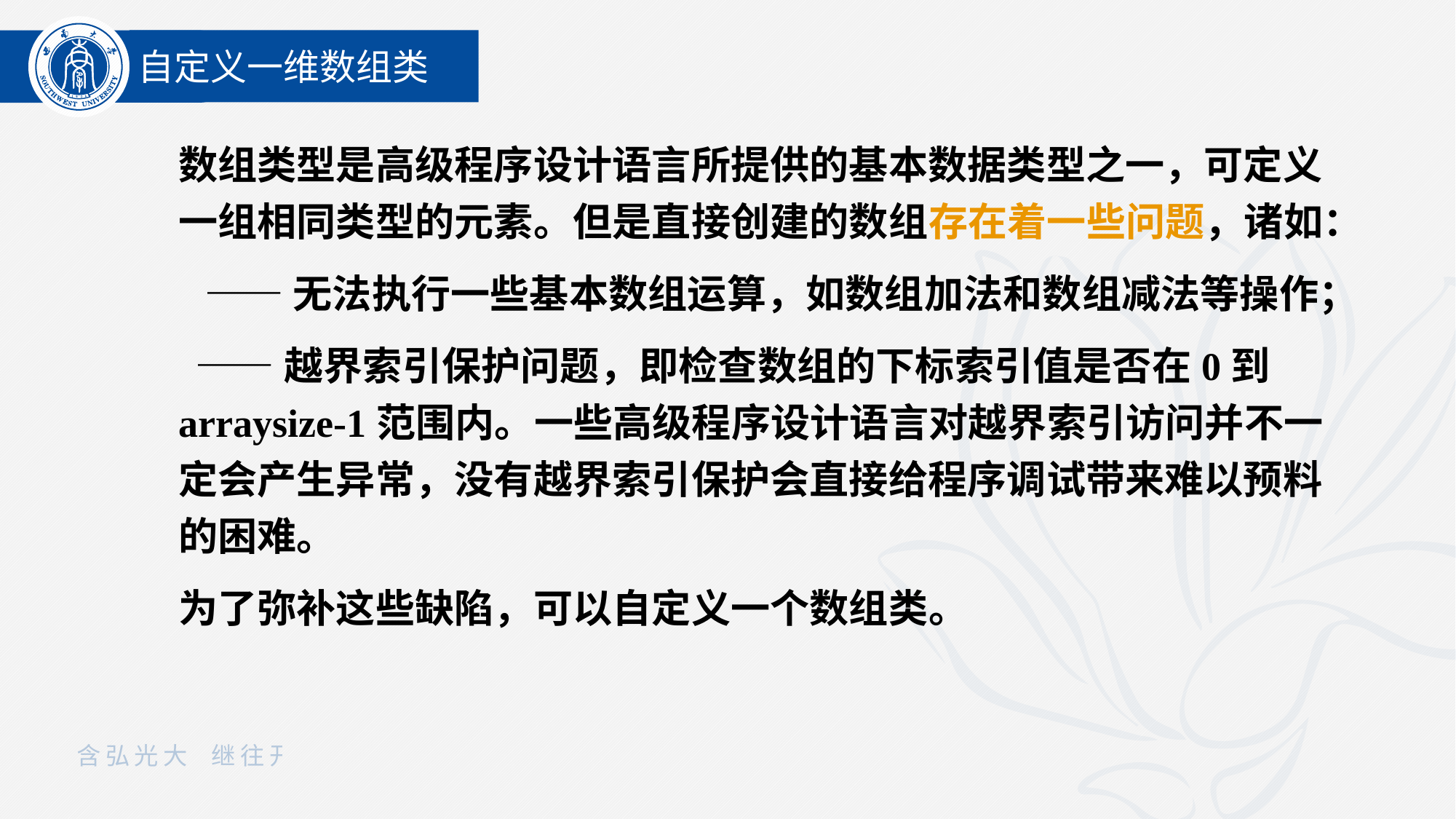

自定义一维数组类
	数组类型是高级程序设计语言所提供的基本数据类型之一，可定义一组相同类型的元素。但是直接创建的数组存在着一些问题，诸如：
      ——无法执行一些基本数组运算，如数组加法和数组减法等操作；
     ——越界索引保护问题，即检查数组的下标索引值是否在0到arraysize-1范围内。一些高级程序设计语言对越界索引访问并不一定会产生异常，没有越界索引保护会直接给程序调试带来难以预料的困难。
	为了弥补这些缺陷，可以自定义一个数组类。